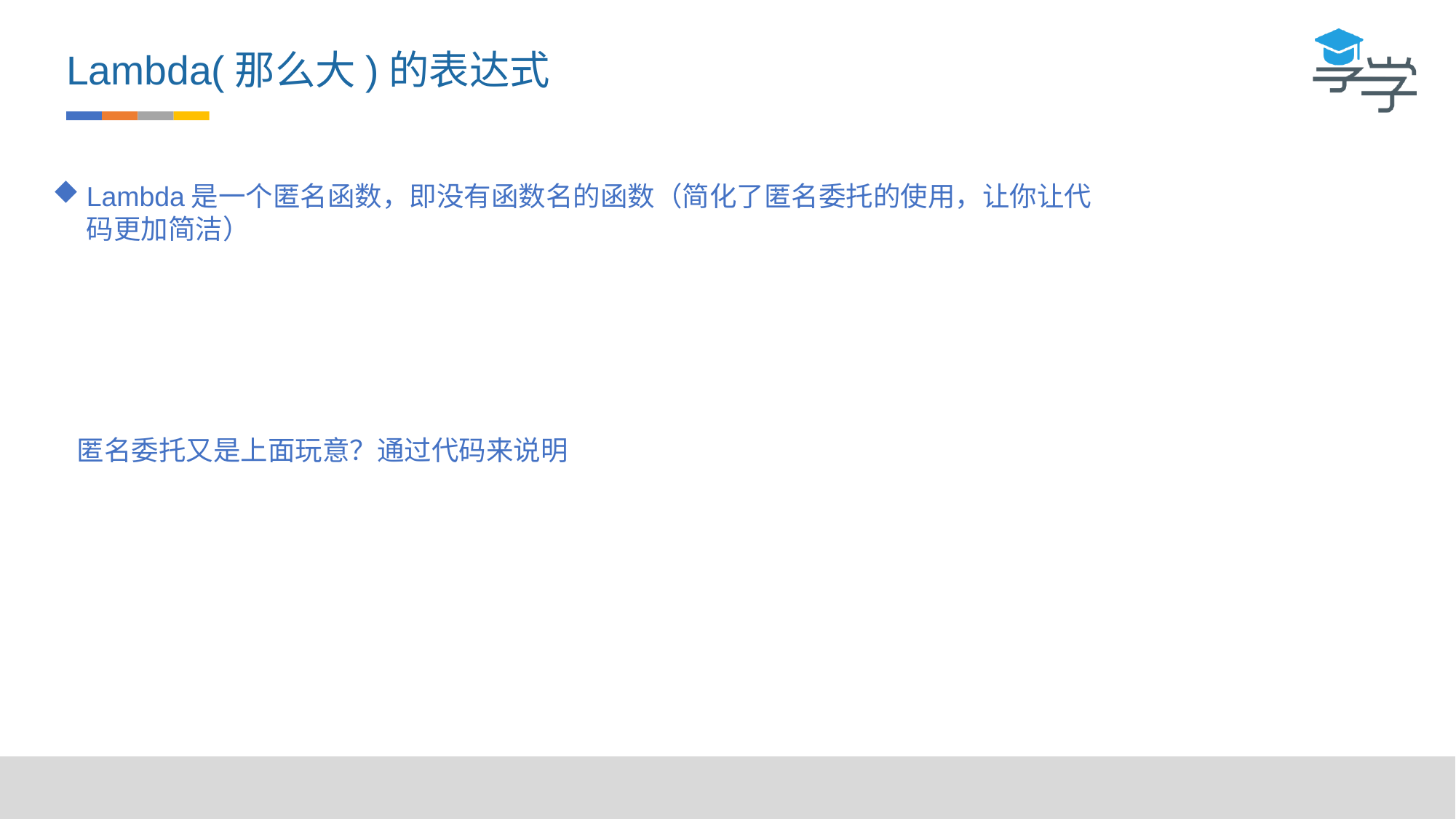

Lambda(那么大)的表达式

Lambda是一个匿名函数，即没有函数名的函数（简化了匿名委托的使用，让你让代码更加简洁）
匿名委托又是上面玩意？通过代码来说明